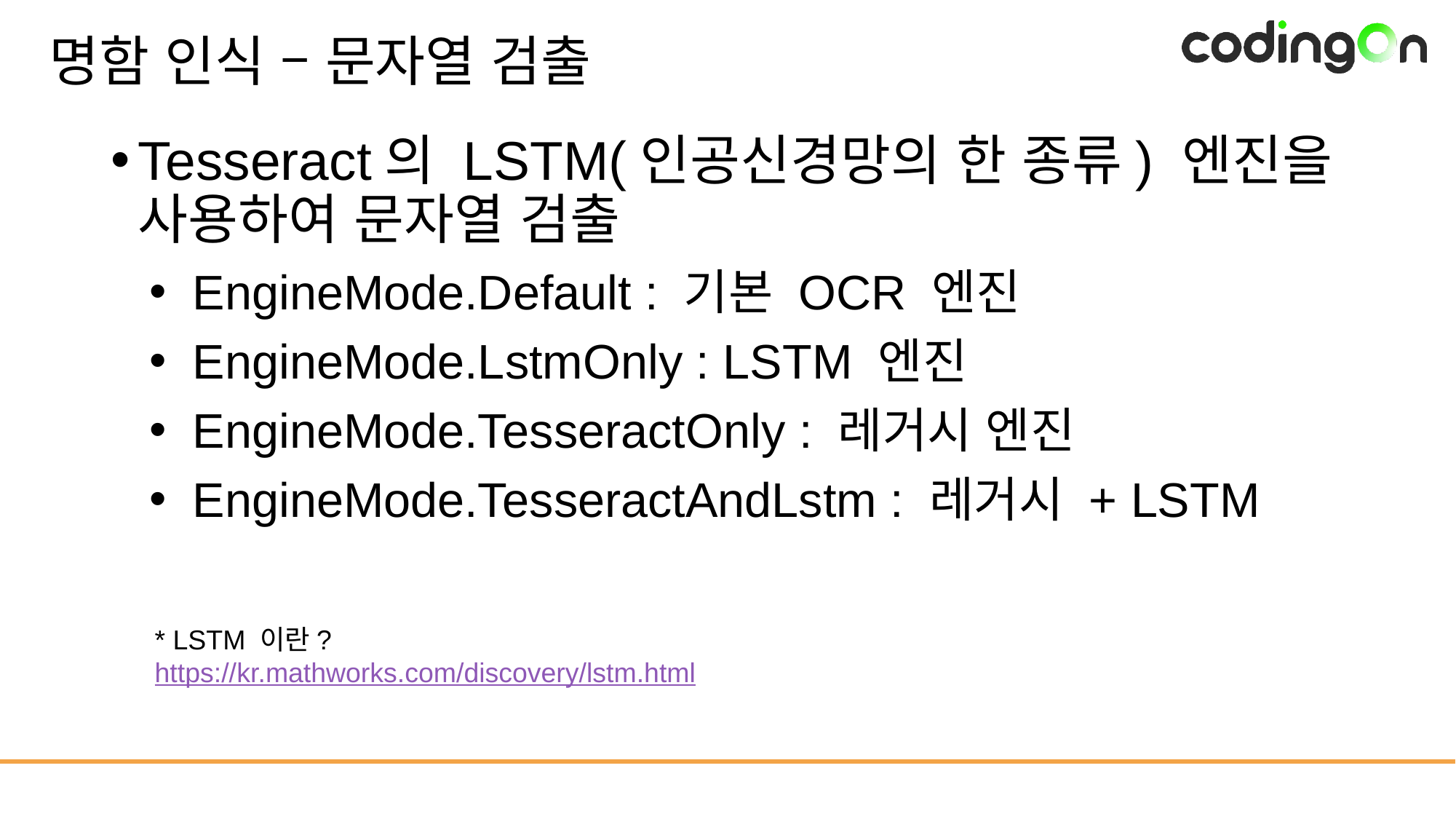

# 명함 인식 – 문자열 검출
Tesseract의 LSTM(인공신경망의 한 종류) 엔진을 사용하여 문자열 검출
EngineMode.Default : 기본 OCR 엔진
EngineMode.LstmOnly : LSTM 엔진
EngineMode.TesseractOnly : 레거시 엔진
EngineMode.TesseractAndLstm : 레거시 + LSTM

* LSTM 이란?
https://kr.mathworks.com/discovery/lstm.html